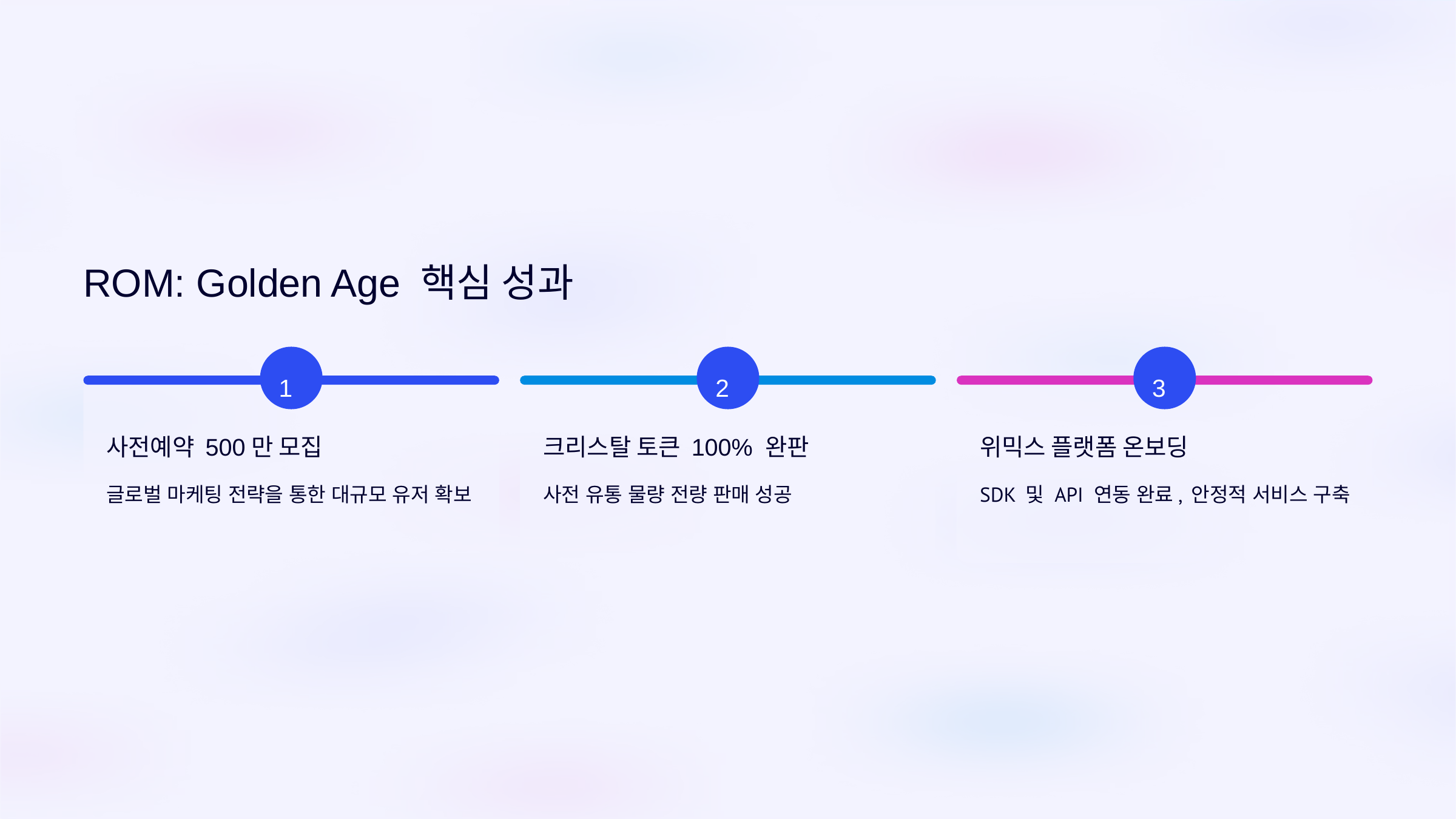

ROM: Golden Age 핵심 성과

1
2
3

사전예약 500만 모집
크리스탈 토큰 100% 완판
위믹스 플랫폼 온보딩
글로벌 마케팅 전략을 통한 대규모 유저 확보
사전 유통 물량 전량 판매 성공
SDK 및 API 연동 완료, 안정적 서비스 구축